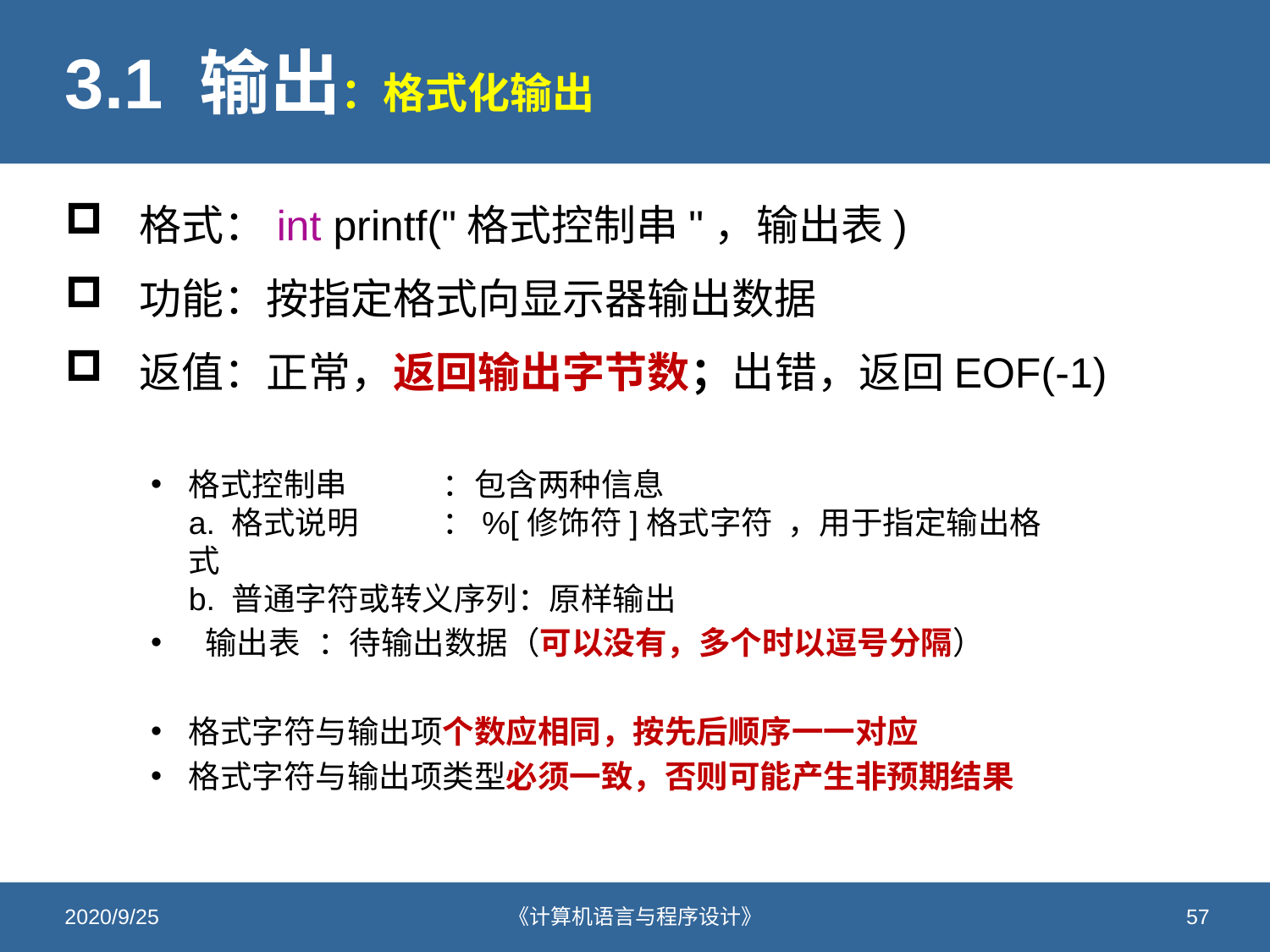

# 3.1 输出：格式化输出
格式：int printf("格式控制串"，输出表)
功能：按指定格式向显示器输出数据
返值：正常，返回输出字节数；出错，返回EOF(-1)

格式控制串	：包含两种信息
a. 格式说明	：%[修饰符]格式字符  ，用于指定输出格式
b. 普通字符或转义序列：原样输出
 输出表	：待输出数据（可以没有，多个时以逗号分隔）

格式字符与输出项个数应相同，按先后顺序一一对应
格式字符与输出项类型必须一致，否则可能产生非预期结果
2020/9/25
《计算机语言与程序设计》
57